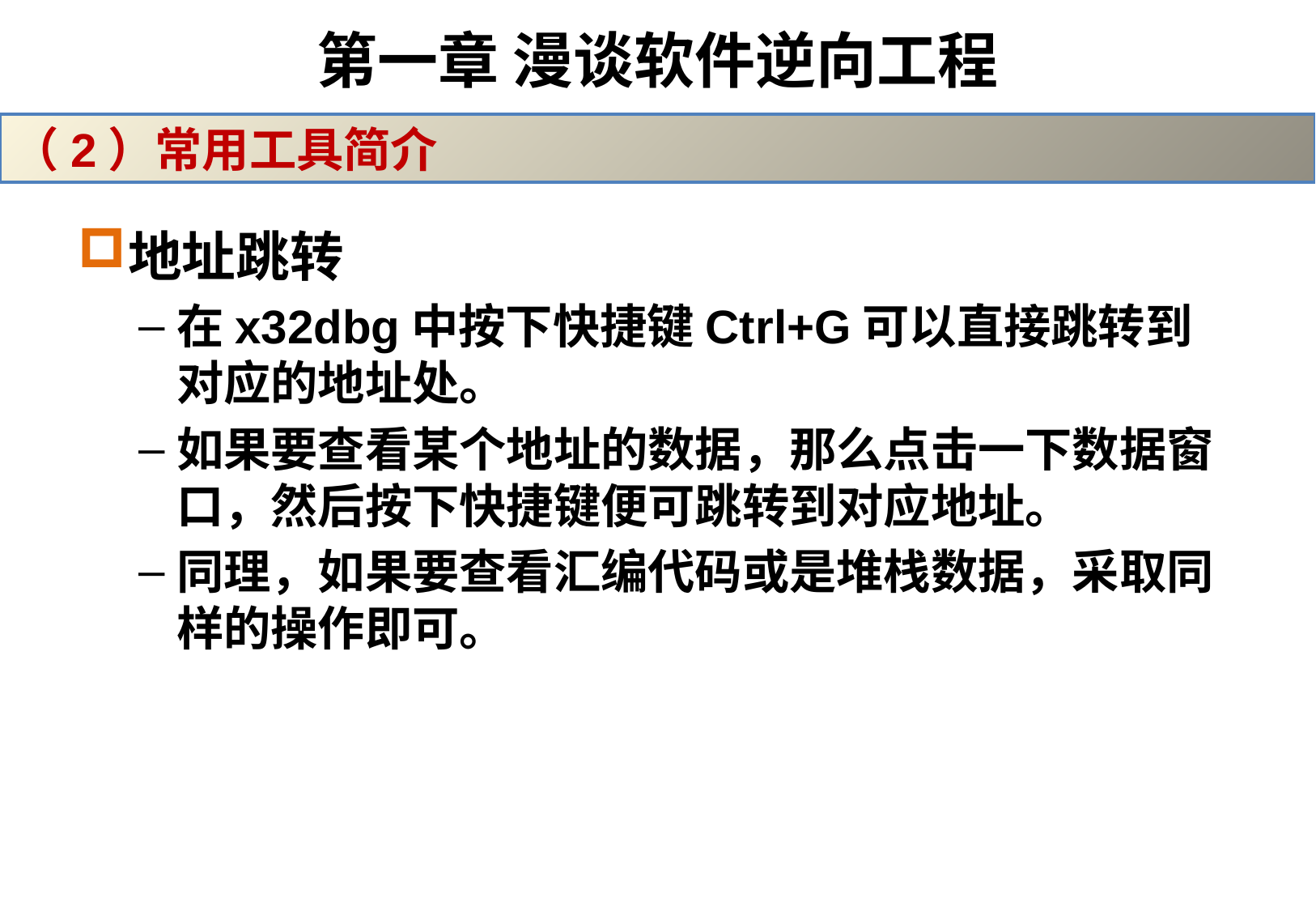

# 第一章 漫谈软件逆向工程
（2）常用工具简介
地址跳转
在x32dbg中按下快捷键Ctrl+G可以直接跳转到对应的地址处。
如果要查看某个地址的数据，那么点击一下数据窗口，然后按下快捷键便可跳转到对应地址。
同理，如果要查看汇编代码或是堆栈数据，采取同样的操作即可。